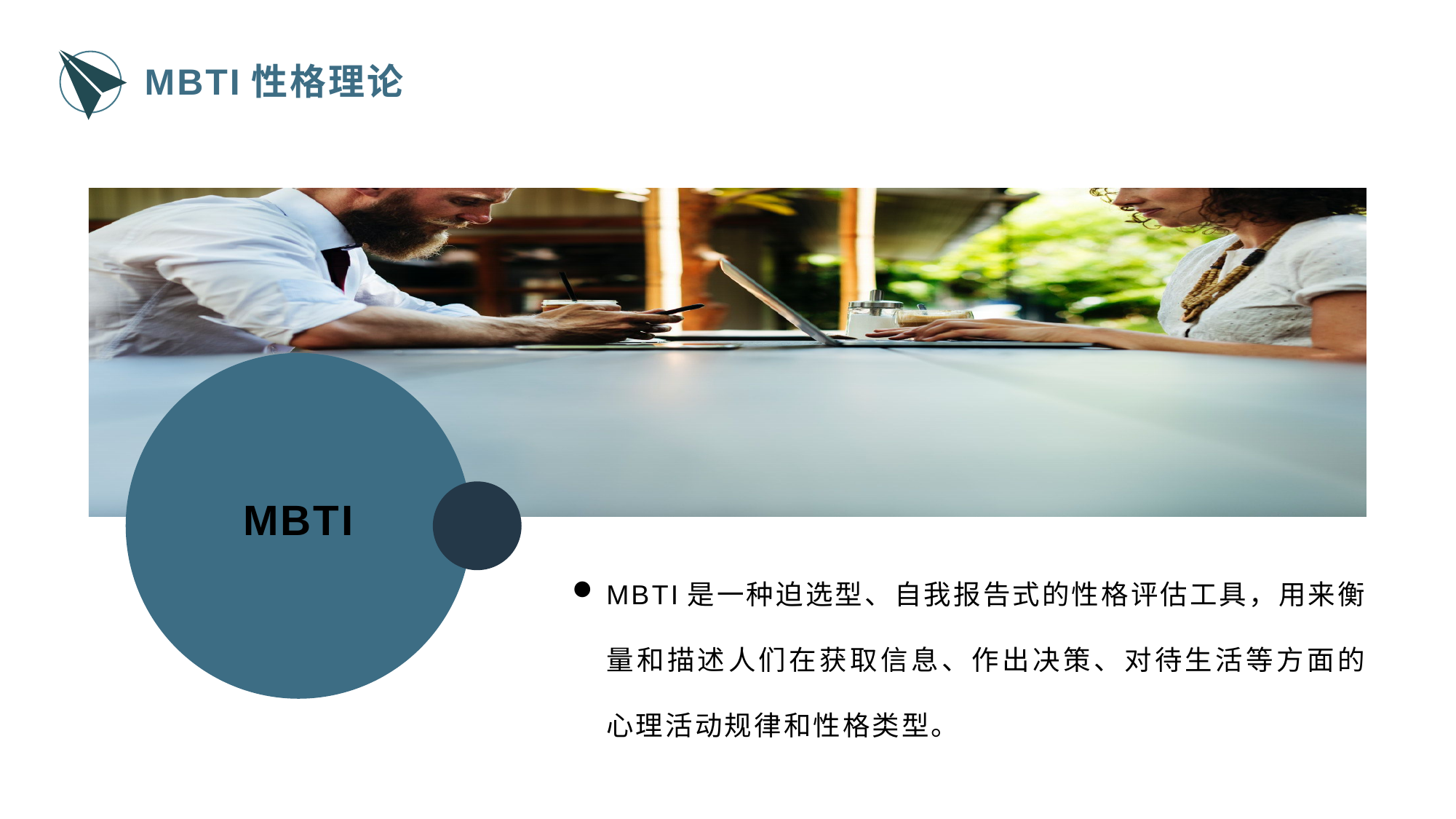

MBTI性格理论

80%

MBTI
Copy paste fonts. Choose the only option to retain text.
MBTI是一种迫选型、自我报告式的性格评估工具，用来衡量和描述人们在获取信息、作出决策、对待生活等方面的心理活动规律和性格类型。